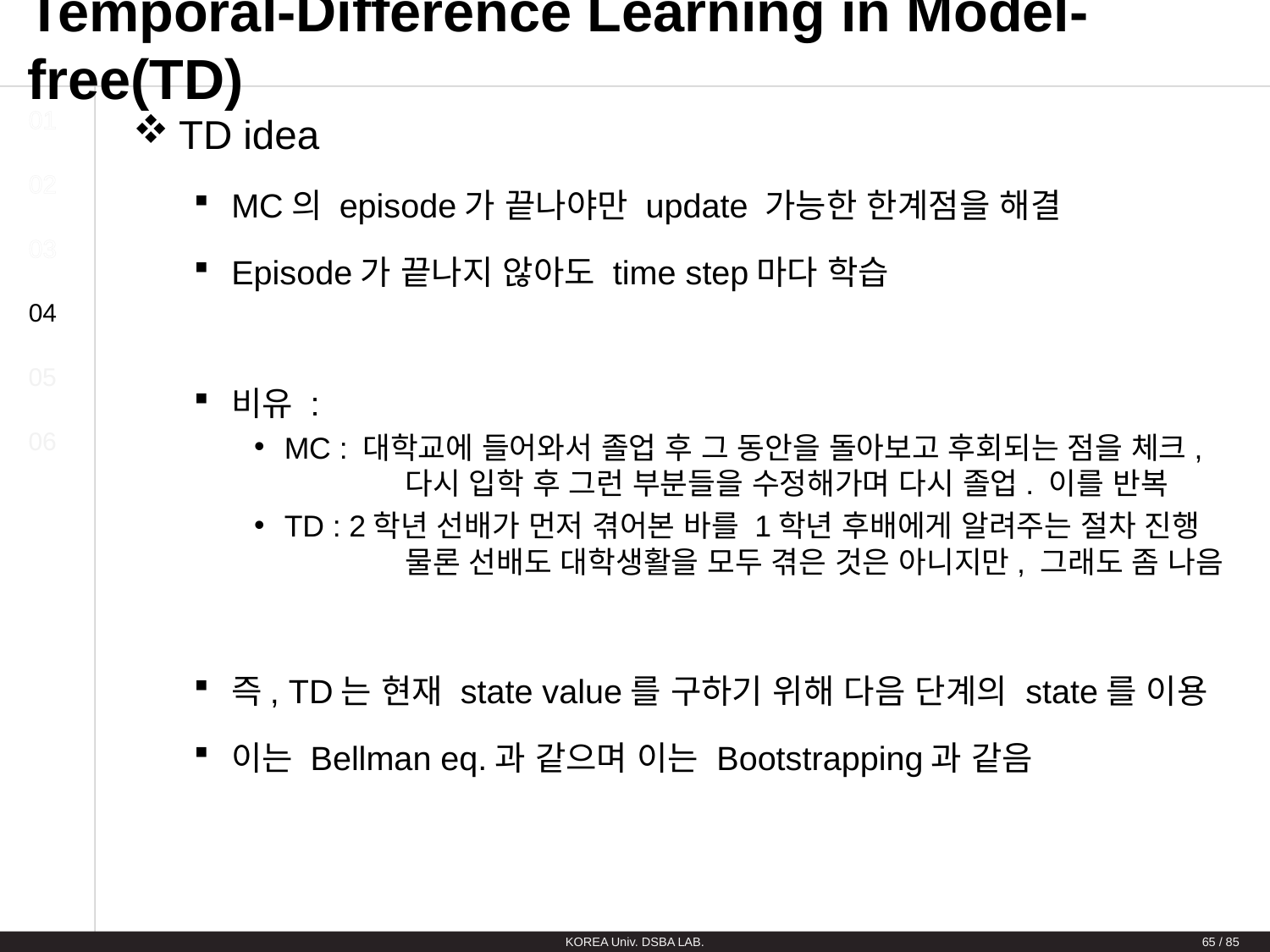

# Temporal-Difference Learning in Model-free(TD)
01
TD idea
MC의 episode가 끝나야만 update 가능한 한계점을 해결
Episode가 끝나지 않아도 time step마다 학습

비유 :
MC : 대학교에 들어와서 졸업 후 그 동안을 돌아보고 후회되는 점을 체크,
	다시 입학 후 그런 부분들을 수정해가며 다시 졸업. 이를 반복
TD : 2학년 선배가 먼저 겪어본 바를 1학년 후배에게 알려주는 절차 진행
	물론 선배도 대학생활을 모두 겪은 것은 아니지만, 그래도 좀 나음

즉, TD는 현재 state value를 구하기 위해 다음 단계의 state를 이용
이는 Bellman eq.과 같으며 이는 Bootstrapping과 같음
02
03
04
05
06